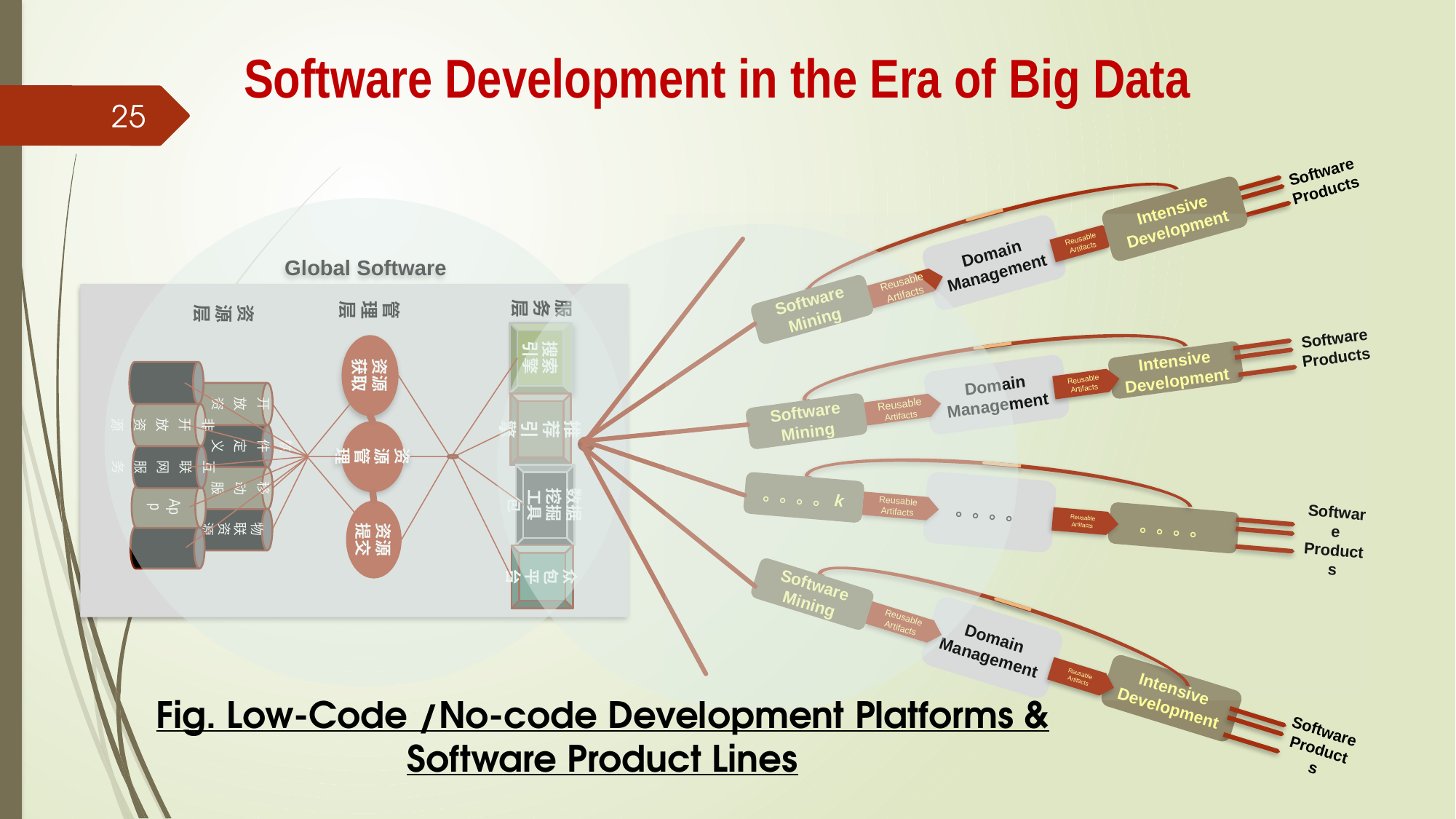

Software Development in the Era of Big Data
25
Software Products

Intensive Development

Domain Management
Reusable
Artifacts
Reusable
Artifacts

Software
Mining

Software Products
Domain Management

Intensive Development
Software Mining

Reusable
Artifacts
Reusable
Artifacts

Software Products
。。。。

。。。。
。。。。k

Reusable
Artifacts
Reusable
Artifacts

Software Products
Domain Management
Intensive Development

Software Mining

Reusable
Artifacts
Reusable
Artifacts

Global Software Resources

服
务
层
数据挖掘
工具包
众包
平台
搜索
引擎
推荐
引擎

管
理
层
资源
管理
资源
提交
资源
获取
开放资源
软件定义资源
移动
服务
物联
资源
资源层
互联网服务
App
非开放资源

Fig. Low-Code /No-code Development Platforms &
Software Product Lines